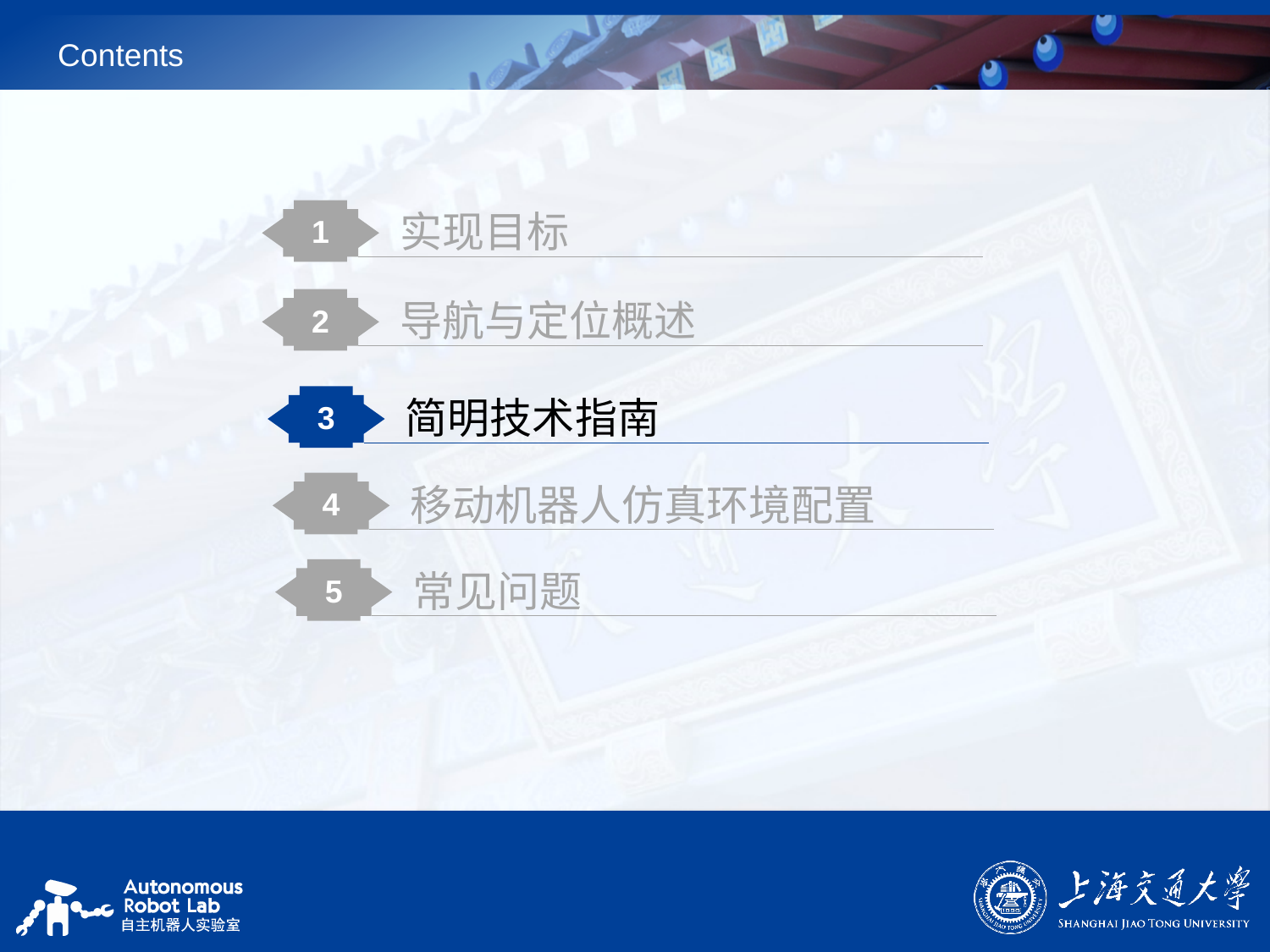

# Contents
实现目标
1

导航与定位概述
2

简明技术指南
3

移动机器人仿真环境配置
4

常见问题
5